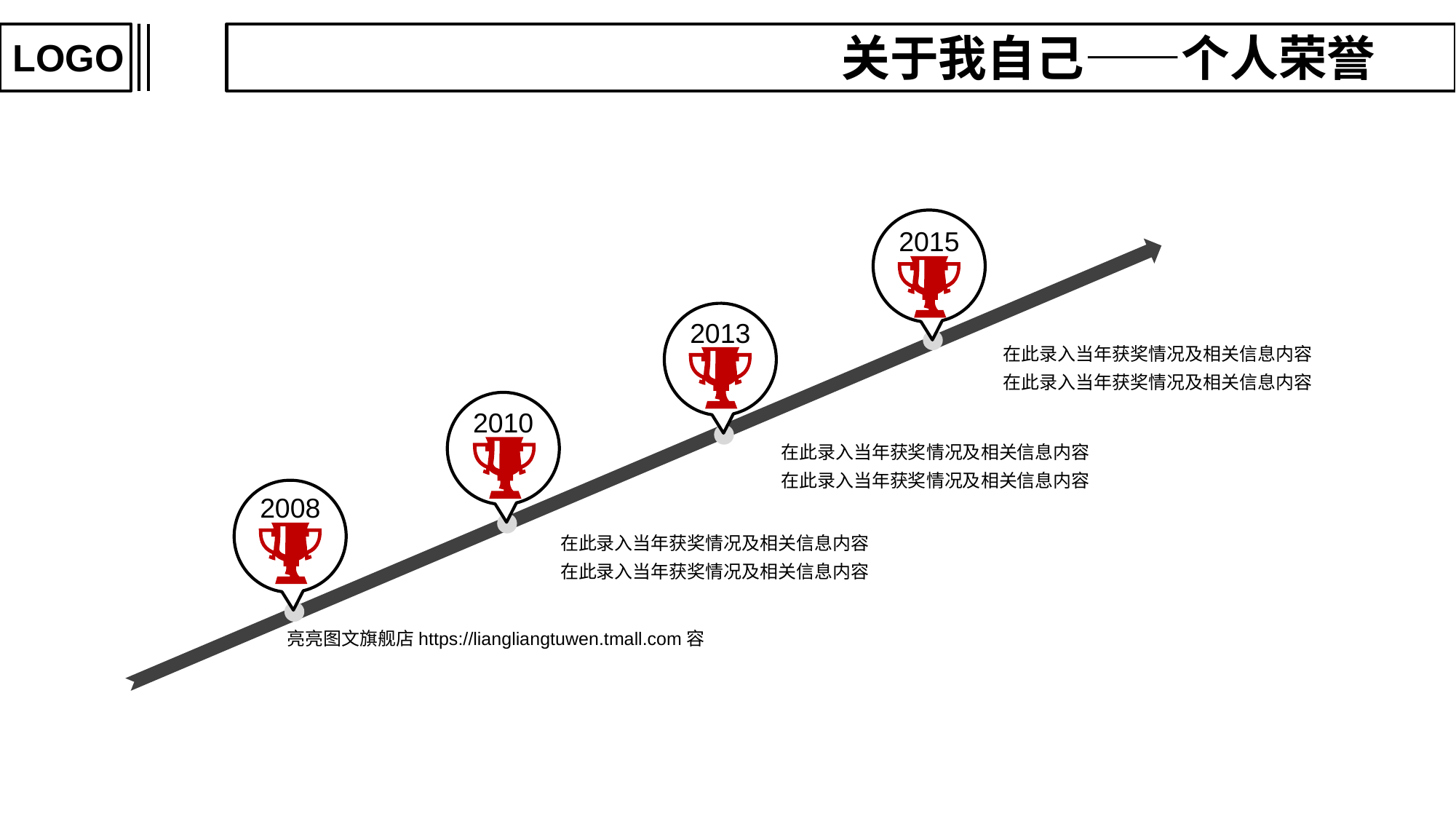

关于我自己——个人荣誉

LOGO

2015

2013

在此录入当年获奖情况及相关信息内容
在此录入当年获奖情况及相关信息内容

2010

在此录入当年获奖情况及相关信息内容
在此录入当年获奖情况及相关信息内容

2008

在此录入当年获奖情况及相关信息内容
在此录入当年获奖情况及相关信息内容

亮亮图文旗舰店https://liangliangtuwen.tmall.com容